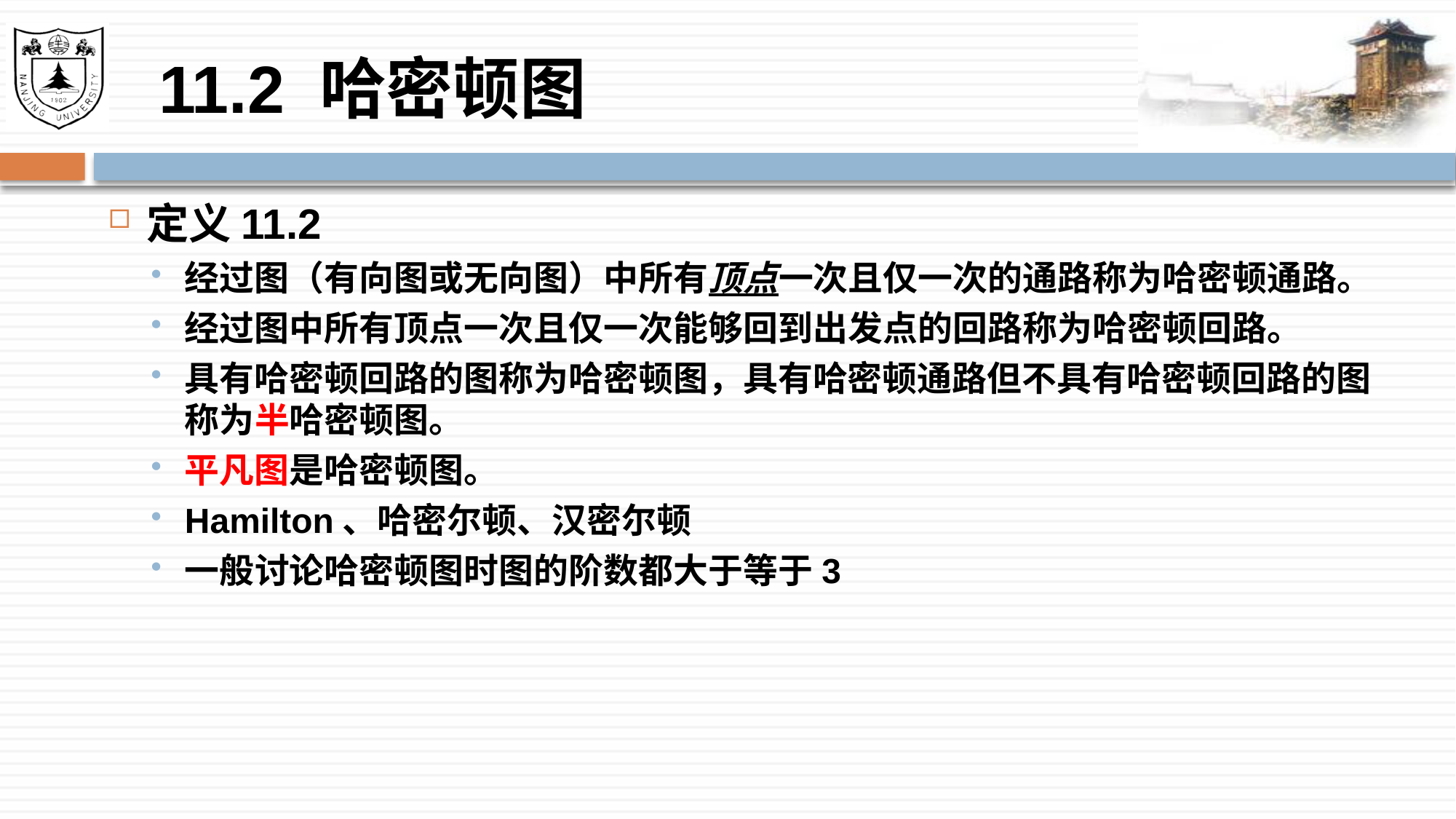

# 11.2 哈密顿图
定义11.2
经过图（有向图或无向图）中所有顶点一次且仅一次的通路称为哈密顿通路。
经过图中所有顶点一次且仅一次能够回到出发点的回路称为哈密顿回路。
具有哈密顿回路的图称为哈密顿图，具有哈密顿通路但不具有哈密顿回路的图称为半哈密顿图。
平凡图是哈密顿图。
Hamilton、哈密尔顿、汉密尔顿
一般讨论哈密顿图时图的阶数都大于等于3